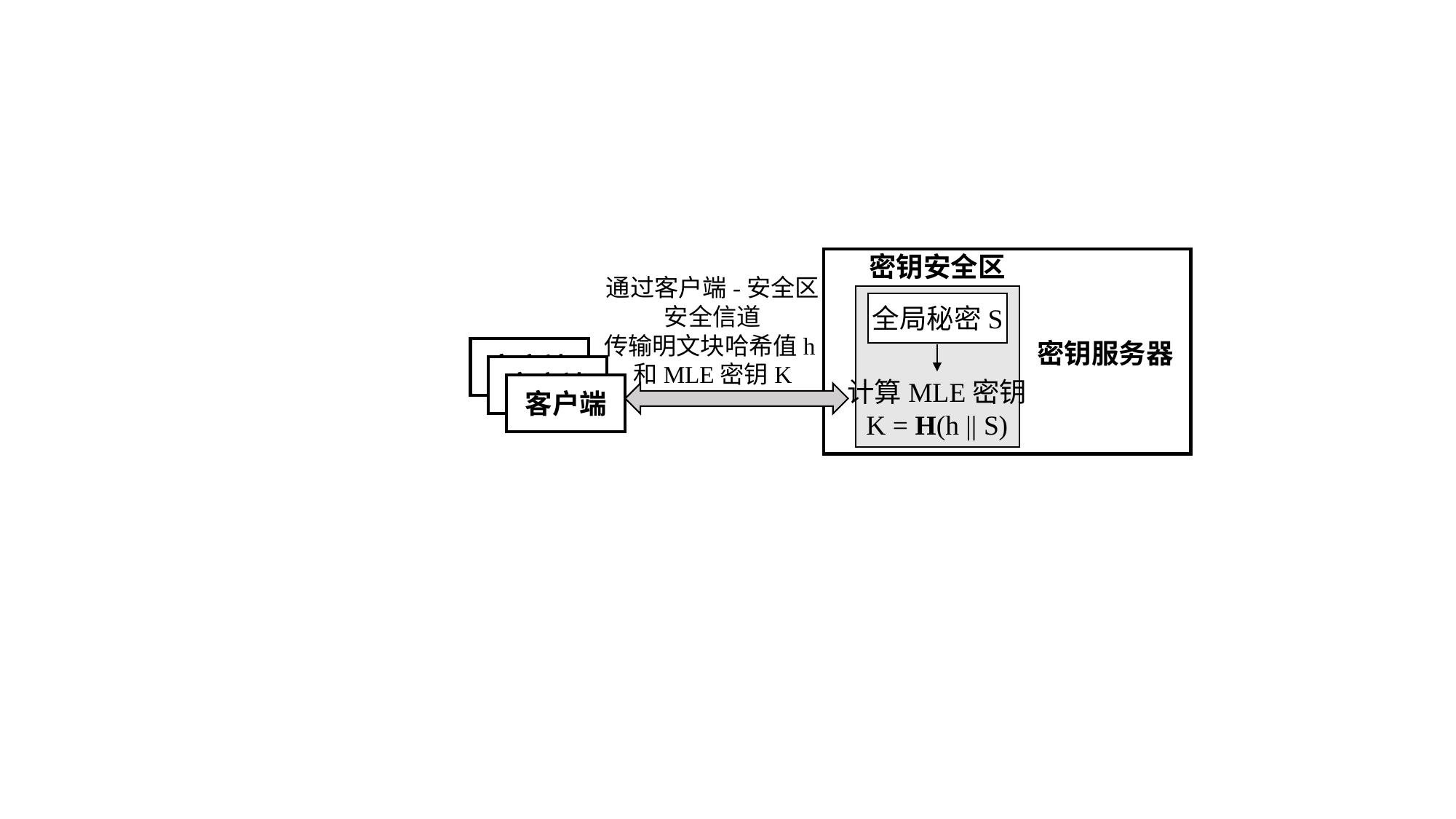

密钥安全区

通过客户端-安全区安全信道
传输明文块哈希值h和MLE密钥K

全局秘密S
密钥服务器
客户端
客户端
计算MLE密钥
K = H(h || S)
客户端